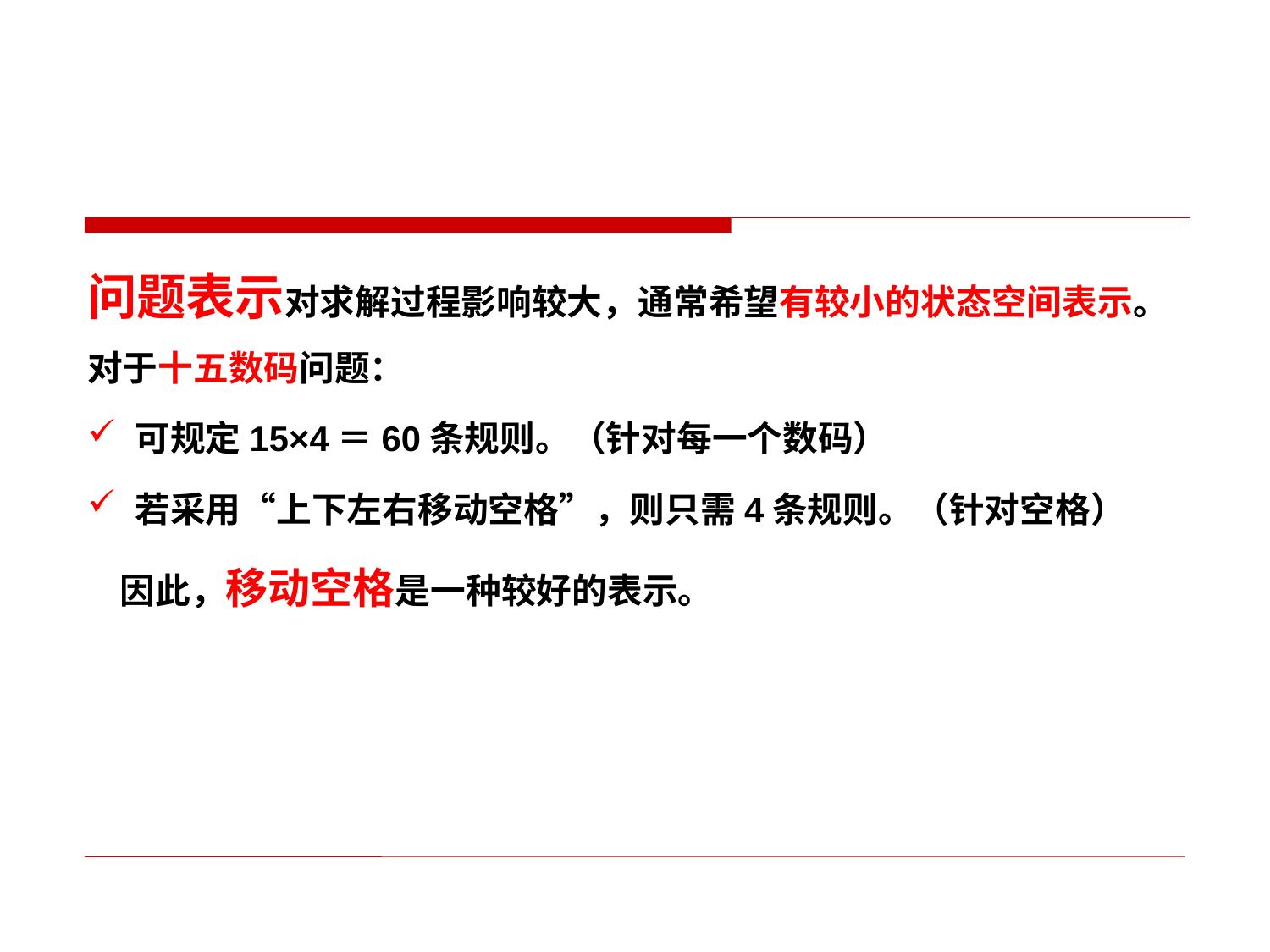

问题表示对求解过程影响较大，通常希望有较小的状态空间表示。
对于十五数码问题：
可规定15×4＝60条规则。（针对每一个数码）
若采用“上下左右移动空格”，则只需4条规则。（针对空格）
   因此，移动空格是一种较好的表示。